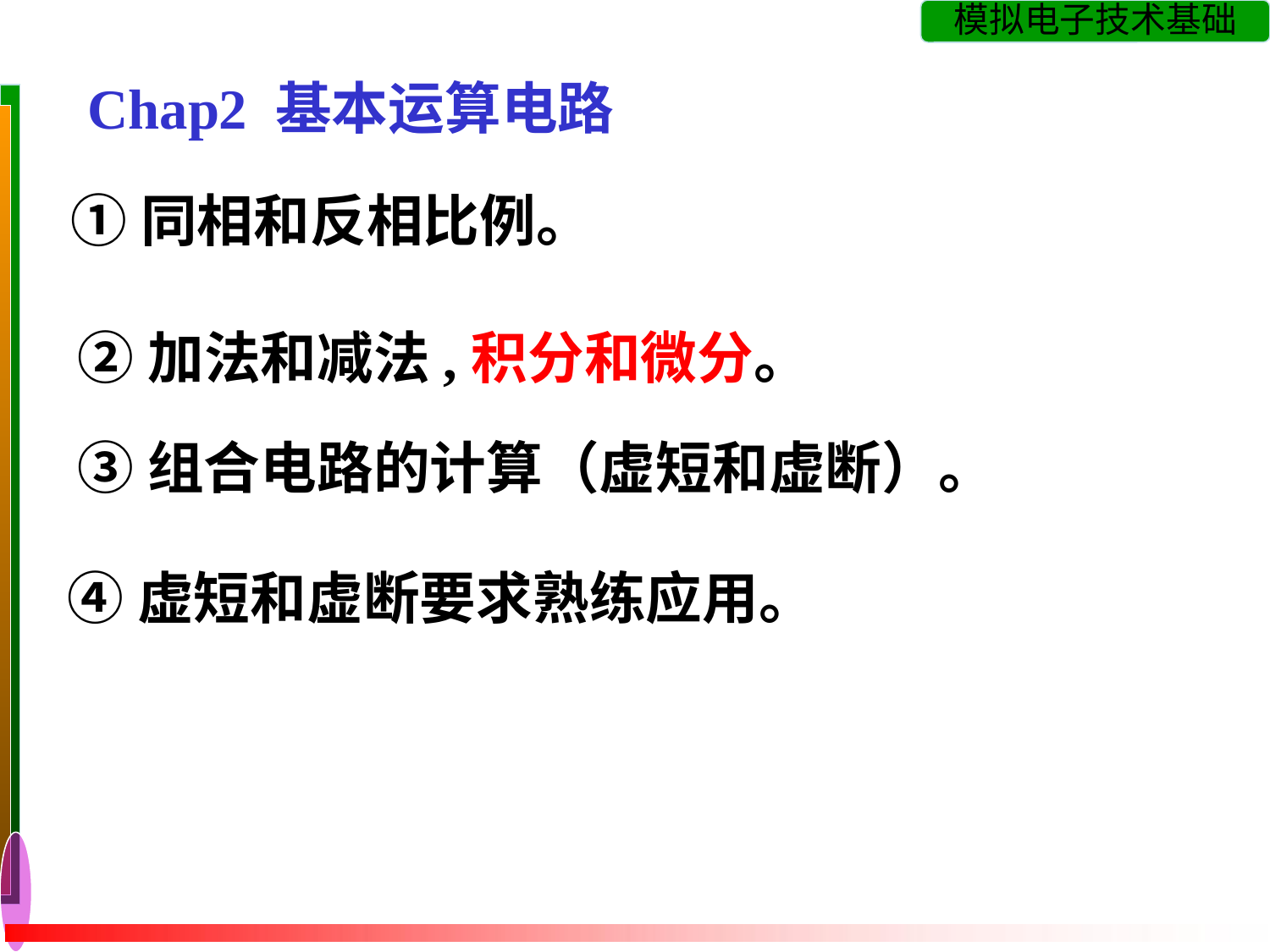

Chap2 基本运算电路
①同相和反相比例。
②加法和减法,积分和微分。
③组合电路的计算（虚短和虚断）。
④虚短和虚断要求熟练应用。